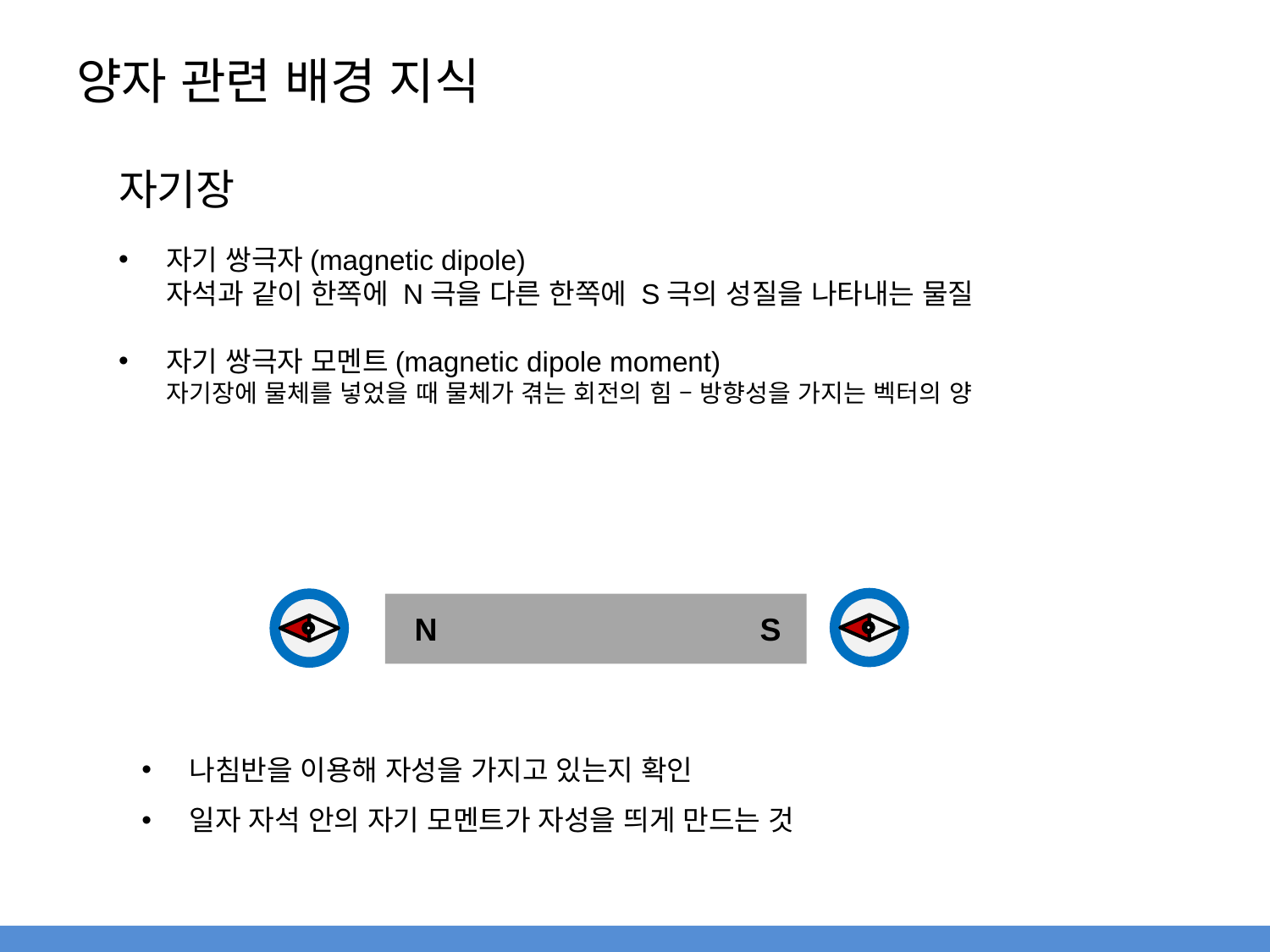

# 양자 관련 배경 지식
자기장
자기 쌍극자(magnetic dipole)
자석과 같이 한쪽에 N극을 다른 한쪽에 S극의 성질을 나타내는 물질

자기 쌍극자 모멘트(magnetic dipole moment)
자기장에 물체를 넣었을 때 물체가 겪는 회전의 힘 – 방향성을 가지는 벡터의 양

N
S
나침반을 이용해 자성을 가지고 있는지 확인
일자 자석 안의 자기 모멘트가 자성을 띄게 만드는 것